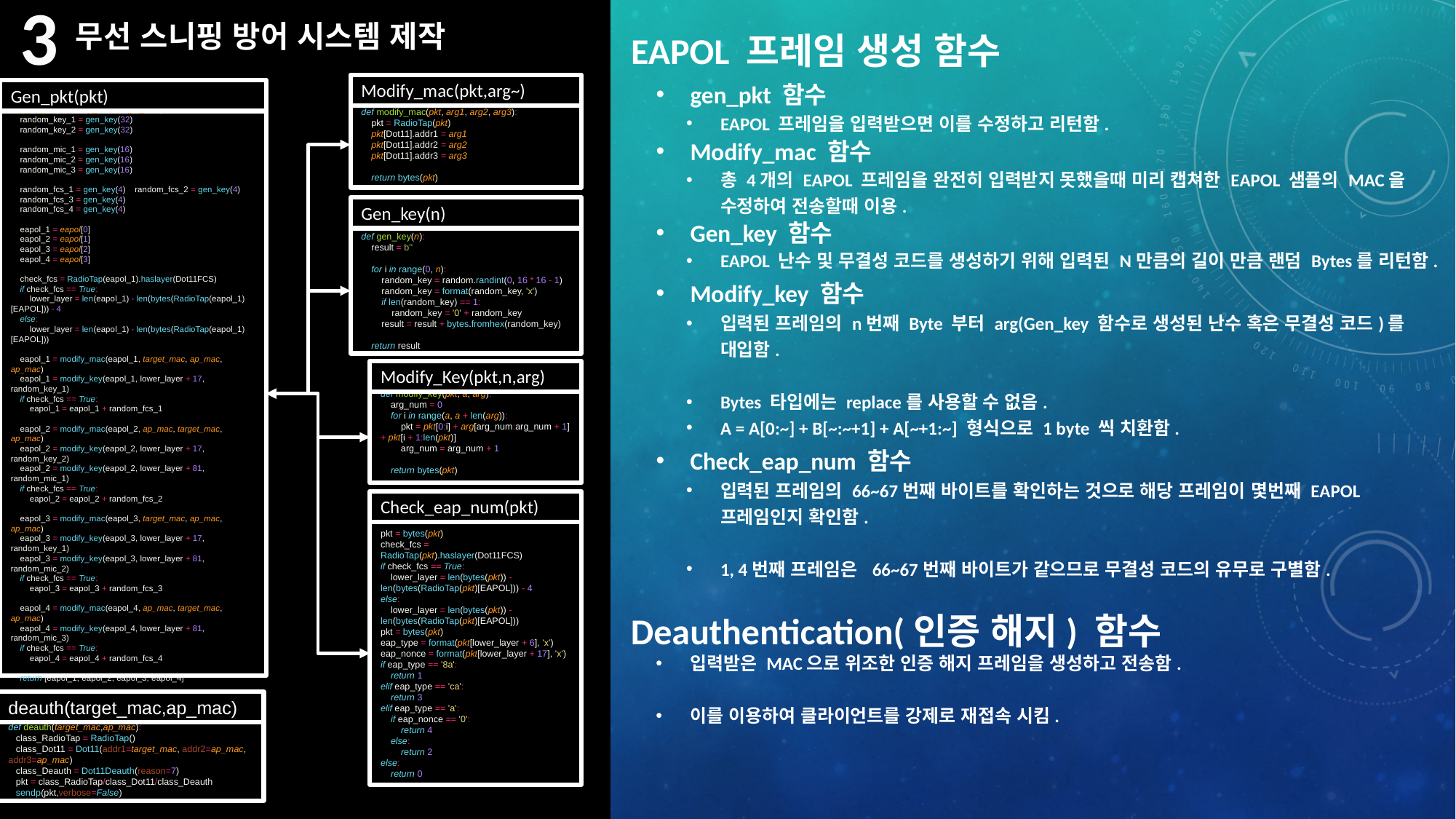

3

무선 스니핑 방어 시스템 제작
EAPOL 프레임 생성 함수
gen_pkt 함수
EAPOL 프레임을 입력받으면 이를 수정하고 리턴함.
Modify_mac 함수
총 4개의 EAPOL 프레임을 완전히 입력받지 못했을때 미리 캡쳐한 EAPOL 샘플의 MAC을 수정하여 전송할때 이용.
Gen_key 함수
EAPOL 난수 및 무결성 코드를 생성하기 위해 입력된 N만큼의 길이 만큼 랜덤 Bytes를 리턴함.
Modify_key 함수
입력된 프레임의 n번째 Byte 부터 arg(Gen_key 함수로 생성된 난수 혹은 무결성 코드)를 대입함.

Bytes 타입에는 replace를 사용할 수 없음.
A = A[0:~] + B[~:~+1] + A[~+1:~] 형식으로 1 byte 씩 치환함.

Check_eap_num 함수
입력된 프레임의 66~67번째 바이트를 확인하는 것으로 해당 프레임이 몇번째 EAPOL 프레임인지 확인함.

1, 4번째 프레임은  66~67번째 바이트가 같으므로 무결성 코드의 유무로 구별함.
Modify_mac(pkt,arg~)
Gen_pkt(pkt)
def modify_mac(pkt, arg1, arg2, arg3):
    pkt = RadioTap(pkt)
    pkt[Dot11].addr1 = arg1
    pkt[Dot11].addr2 = arg2
    pkt[Dot11].addr3 = arg3
    return bytes(pkt)
def gen_pkt(eapol, ap_mac, target_mac):
    random_key_1 = gen_key(32)
    random_key_2 = gen_key(32)
    random_mic_1 = gen_key(16)
    random_mic_2 = gen_key(16)
    random_mic_3 = gen_key(16)
    random_fcs_1 = gen_key(4)    random_fcs_2 = gen_key(4)
    random_fcs_3 = gen_key(4)
    random_fcs_4 = gen_key(4)
    eapol_1 = eapol[0]
    eapol_2 = eapol[1]
    eapol_3 = eapol[2]
    eapol_4 = eapol[3]
    check_fcs = RadioTap(eapol_1).haslayer(Dot11FCS)
    if check_fcs == True:
        lower_layer = len(eapol_1) - len(bytes(RadioTap(eapol_1)[EAPOL])) - 4
    else:
        lower_layer = len(eapol_1) - len(bytes(RadioTap(eapol_1)[EAPOL]))
    eapol_1 = modify_mac(eapol_1, target_mac, ap_mac, ap_mac)
    eapol_1 = modify_key(eapol_1, lower_layer + 17, random_key_1)
    if check_fcs == True:
        eapol_1 = eapol_1 + random_fcs_1
    eapol_2 = modify_mac(eapol_2, ap_mac, target_mac, ap_mac)
    eapol_2 = modify_key(eapol_2, lower_layer + 17, random_key_2)
    eapol_2 = modify_key(eapol_2, lower_layer + 81, random_mic_1)
    if check_fcs == True:
        eapol_2 = eapol_2 + random_fcs_2
    eapol_3 = modify_mac(eapol_3, target_mac, ap_mac, ap_mac)
    eapol_3 = modify_key(eapol_3, lower_layer + 17, random_key_1)
    eapol_3 = modify_key(eapol_3, lower_layer + 81, random_mic_2)
    if check_fcs == True:
        eapol_3 = eapol_3 + random_fcs_3
    eapol_4 = modify_mac(eapol_4, ap_mac, target_mac, ap_mac)
    eapol_4 = modify_key(eapol_4, lower_layer + 81, random_mic_3)
    if check_fcs == True:
        eapol_4 = eapol_4 + random_fcs_4
    return [eapol_1, eapol_2, eapol_3, eapol_4]

Gen_key(n)
def gen_key(n):
    result = b''
    for i in range(0, n):
        random_key = random.randint(0, 16 * 16 - 1)
        random_key = format(random_key, 'x')
        if len(random_key) == 1:
            random_key = '0' + random_key
        result = result + bytes.fromhex(random_key)
    return result
Modify_Key(pkt,n,arg)
def modify_key(pkt, a, arg):
    arg_num = 0
    for i in range(a, a + len(arg)):
        pkt = pkt[0:i] + arg[arg_num:arg_num + 1] + pkt[i + 1:len(pkt)]
        arg_num = arg_num + 1
    return bytes(pkt)
Check_eap_num(pkt)
pkt = bytes(pkt)
check_fcs = RadioTap(pkt).haslayer(Dot11FCS)
if check_fcs == True:
    lower_layer = len(bytes(pkt)) - len(bytes(RadioTap(pkt)[EAPOL])) - 4
else:
    lower_layer = len(bytes(pkt)) - len(bytes(RadioTap(pkt)[EAPOL]))
pkt = bytes(pkt)
eap_type = format(pkt[lower_layer + 6], 'x')
eap_nonce = format(pkt[lower_layer + 17], 'x')
if eap_type == '8a':
    return 1
elif eap_type == 'ca':
    return 3
elif eap_type == 'a':
    if eap_nonce == '0':
        return 4
    else:
        return 2
else:
    return 0
Deauthentication(인증 해지) 함수
입력받은 MAC으로 위조한 인증 해지 프레임을 생성하고 전송함.

이를 이용하여 클라이언트를 강제로 재접속 시킴.
deauth(target_mac,ap_mac)
def deauth(target_mac,ap_mac):
   class_RadioTap = RadioTap()
   class_Dot11 = Dot11(addr1=target_mac, addr2=ap_mac, addr3=ap_mac)
   class_Deauth = Dot11Deauth(reason=7)
   pkt = class_RadioTap/class_Dot11/class_Deauth
   sendp(pkt,verbose=False)